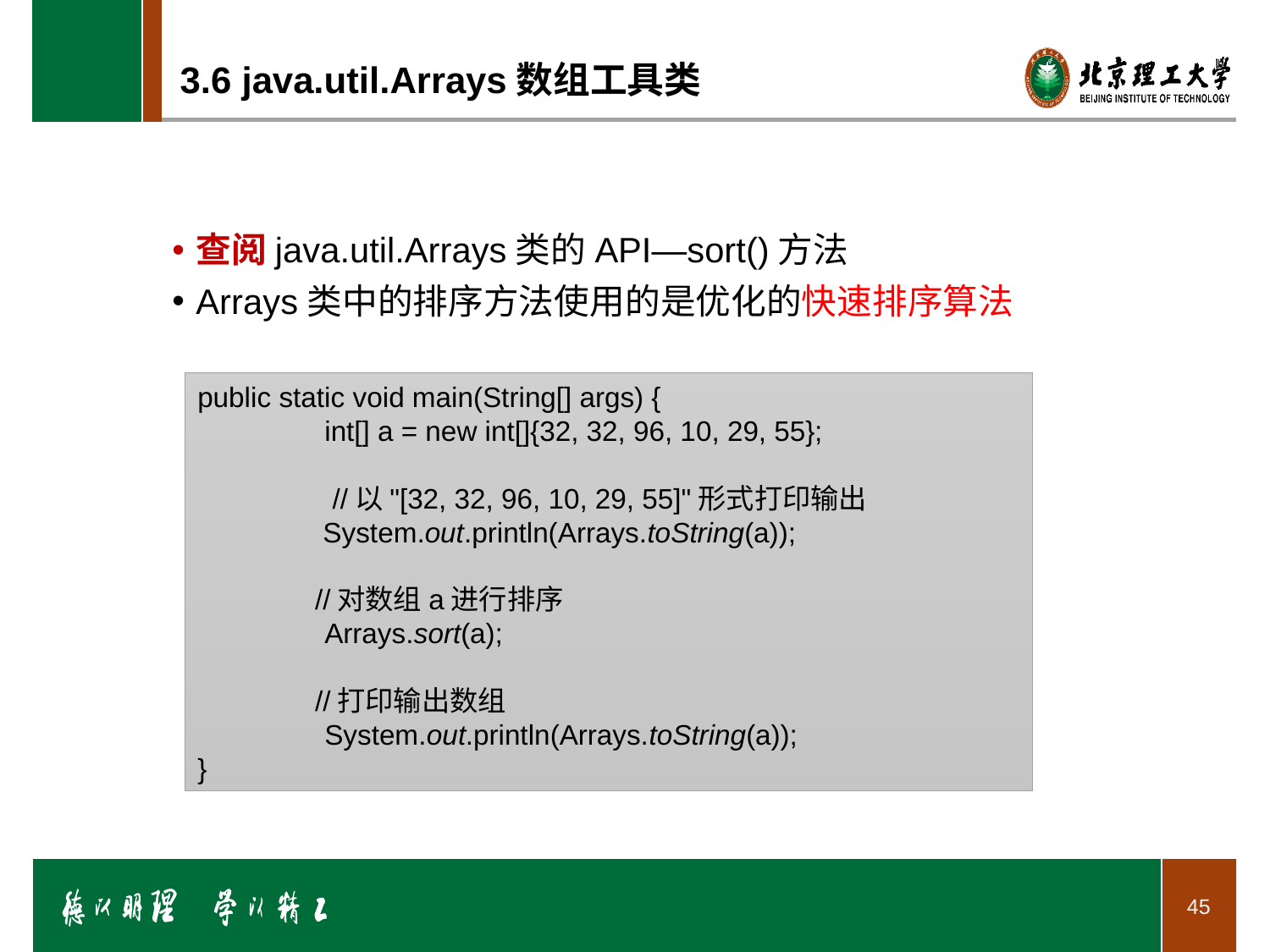

# 3.6 java.util.Arrays数组工具类
查阅java.util.Arrays类的API—sort()方法
Arrays类中的排序方法使用的是优化的快速排序算法

public static void main(String[] args) {
	int[] a = new int[]{32, 32, 96, 10, 29, 55};

	 //以"[32, 32, 96, 10, 29, 55]"形式打印输出
                System.out.println(Arrays.toString(a));

               //对数组a进行排序
	Arrays.sort(a);

               //打印输出数组
	System.out.println(Arrays.toString(a));
}

45